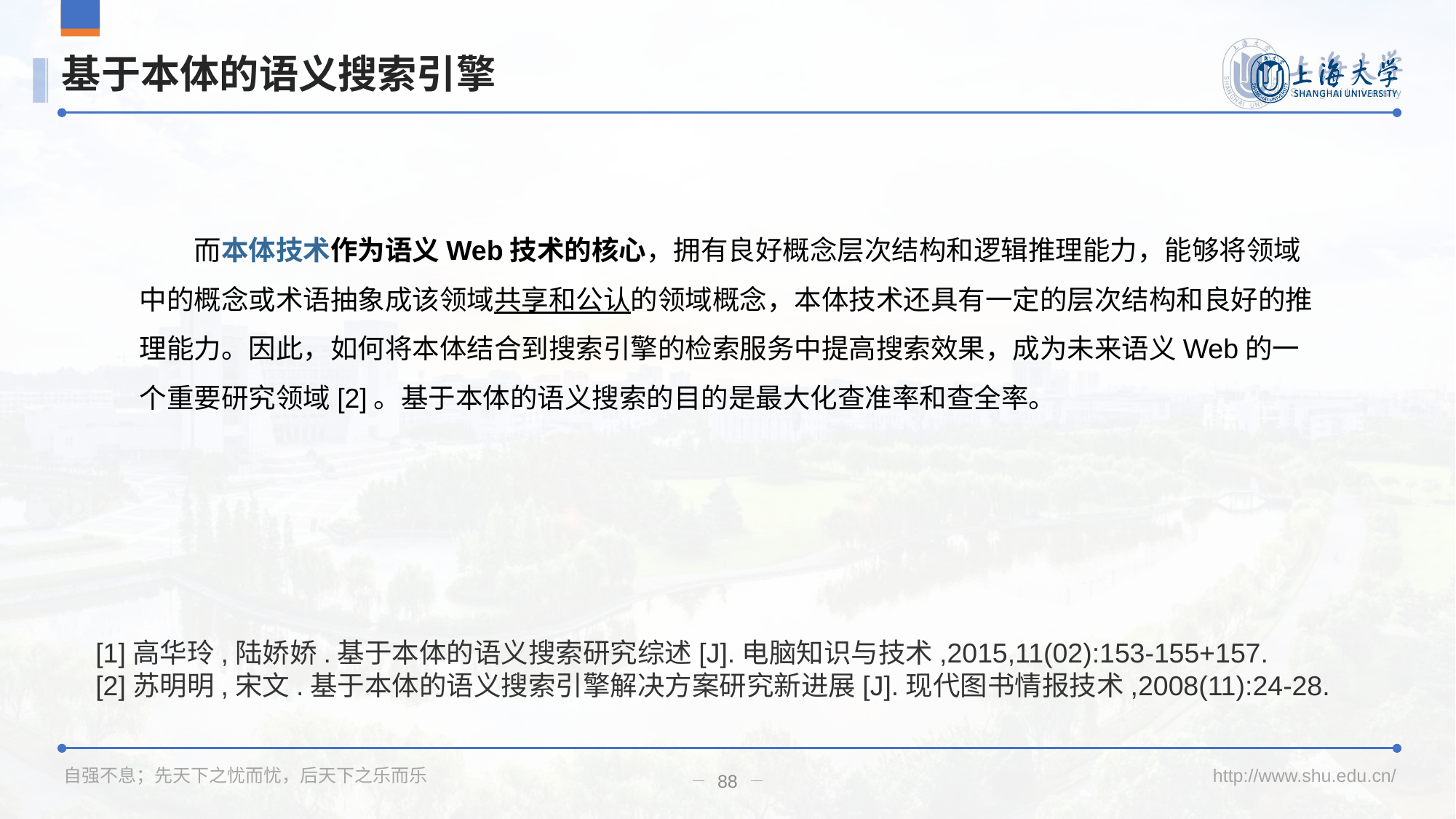

# 基于本体的语义搜索引擎
而本体技术作为语义Web技术的核心，拥有良好概念层次结构和逻辑推理能力，能够将领域中的概念或术语抽象成该领域共享和公认的领域概念，本体技术还具有一定的层次结构和良好的推理能力。因此，如何将本体结合到搜索引擎的检索服务中提高搜索效果，成为未来语义Web的一个重要研究领域[2]。基于本体的语义搜索的目的是最大化查准率和查全率。

[1]高华玲,陆娇娇.基于本体的语义搜索研究综述[J].电脑知识与技术,2015,11(02):153-155+157.
[2]苏明明,宋文.基于本体的语义搜索引擎解决方案研究新进展[J].现代图书情报技术,2008(11):24-28.
88